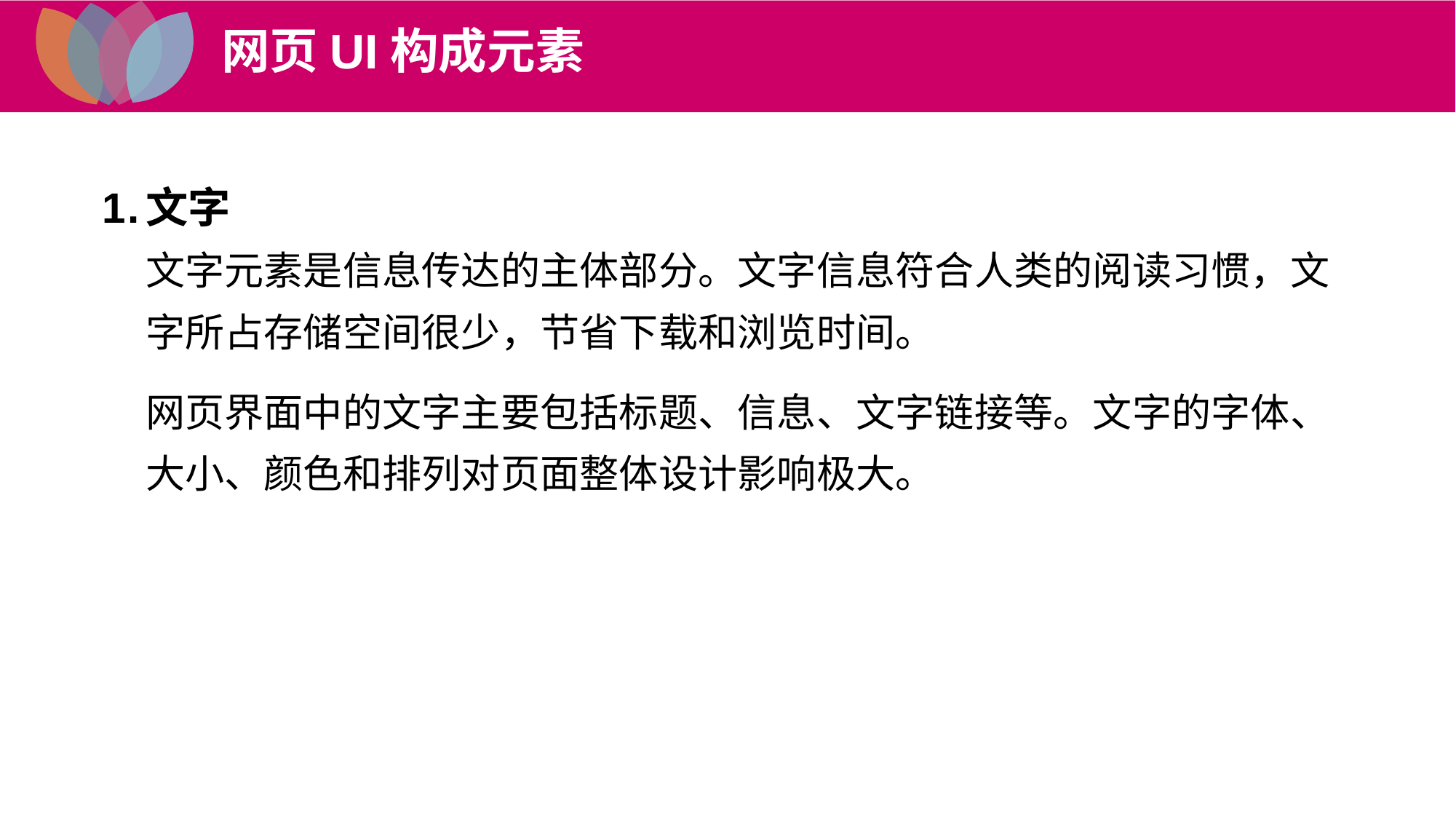

网页UI构成元素
文字
文字元素是信息传达的主体部分。文字信息符合人类的阅读习惯，文字所占存储空间很少，节省下载和浏览时间。
网页界面中的文字主要包括标题、信息、文字链接等。文字的字体、大小、颜色和排列对页面整体设计影响极大。